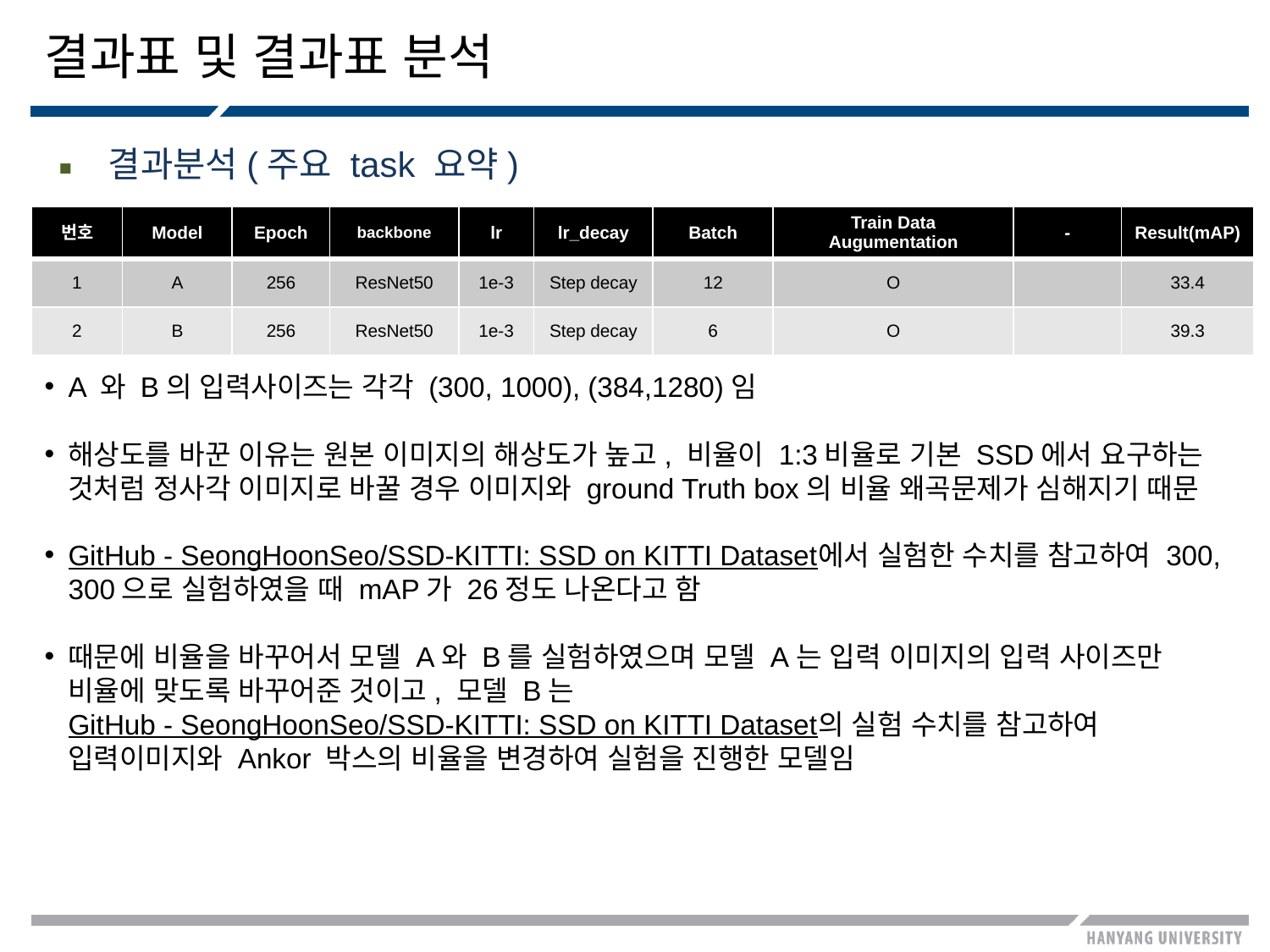

# 결과표 및 결과표 분석
결과분석(주요 task 요약)
| 번호 | Model | Epoch | backbone | lr | lr\_decay | Batch | Train Data Augumentation | - | Result(mAP) |
| --- | --- | --- | --- | --- | --- | --- | --- | --- | --- |
| 1 | A | 256 | ResNet50 | 1e-3 | Step decay | 12 | O |  | 33.4 |
| 2 | B | 256 | ResNet50 | 1e-3 | Step decay | 6 | O |  | 39.3 |

A 와 B의 입력사이즈는 각각 (300, 1000), (384,1280)임

해상도를 바꾼 이유는 원본 이미지의 해상도가 높고, 비율이 1:3비율로 기본 SSD에서 요구하는 것처럼 정사각 이미지로 바꿀 경우 이미지와 ground Truth box의 비율 왜곡문제가 심해지기 때문

GitHub - SeongHoonSeo/SSD-KITTI: SSD on KITTI Dataset에서 실험한 수치를 참고하여 300, 300으로 실험하였을 때 mAP가 26정도 나온다고 함

때문에 비율을 바꾸어서 모델 A와 B를 실험하였으며 모델 A는 입력 이미지의 입력 사이즈만 비율에 맞도록 바꾸어준 것이고, 모델 B는 GitHub - SeongHoonSeo/SSD-KITTI: SSD on KITTI Dataset의 실험 수치를 참고하여 입력이미지와 Ankor 박스의 비율을 변경하여 실험을 진행한 모델임